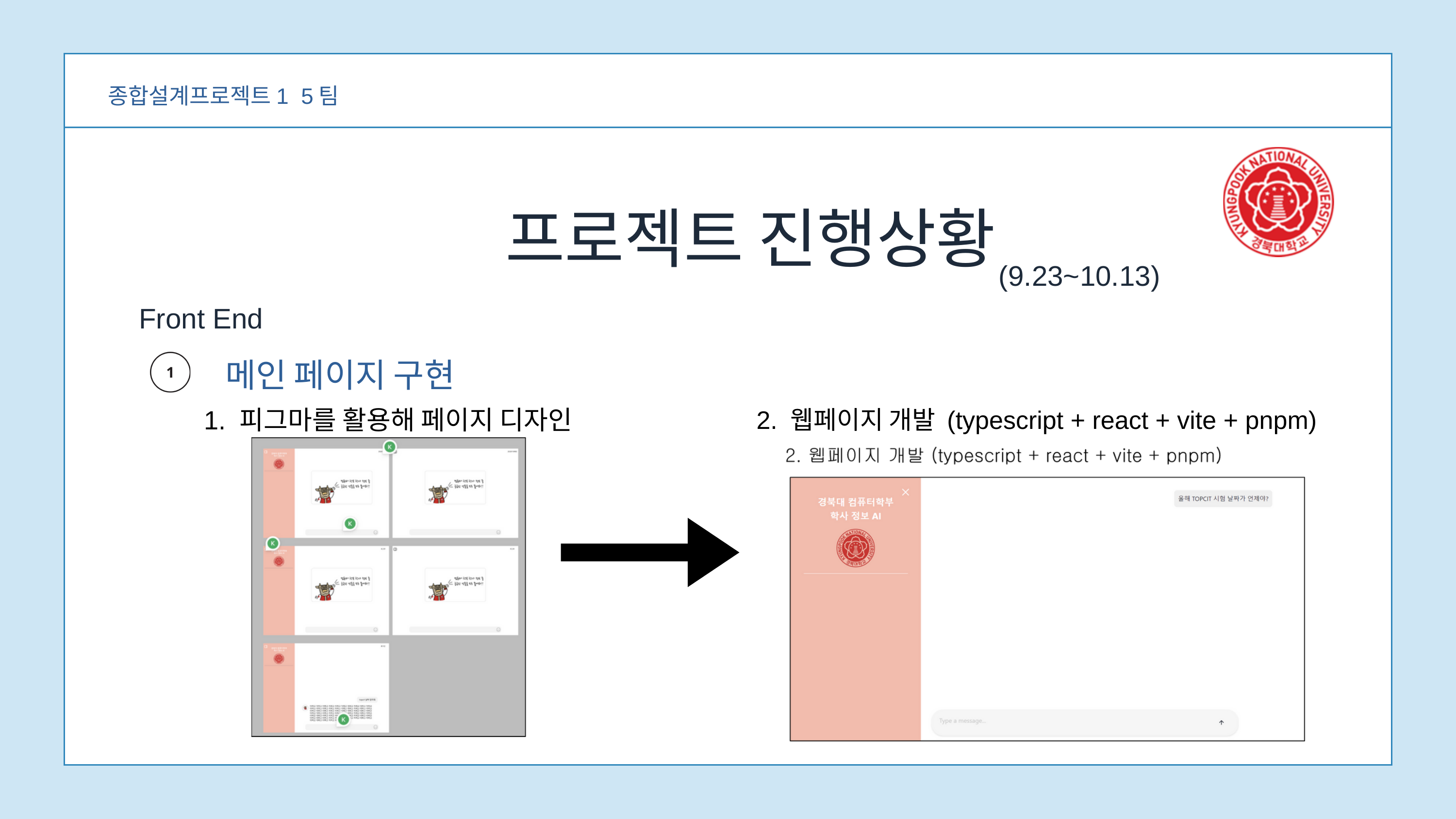

종합설계프로젝트1  5팀

프로젝트 진행상황
(9.23~10.13)
Front End
메인 페이지 구현

1. 피그마를 활용해 페이지 디자인
2. 웹페이지 개발 (typescript + react + vite + pnpm)